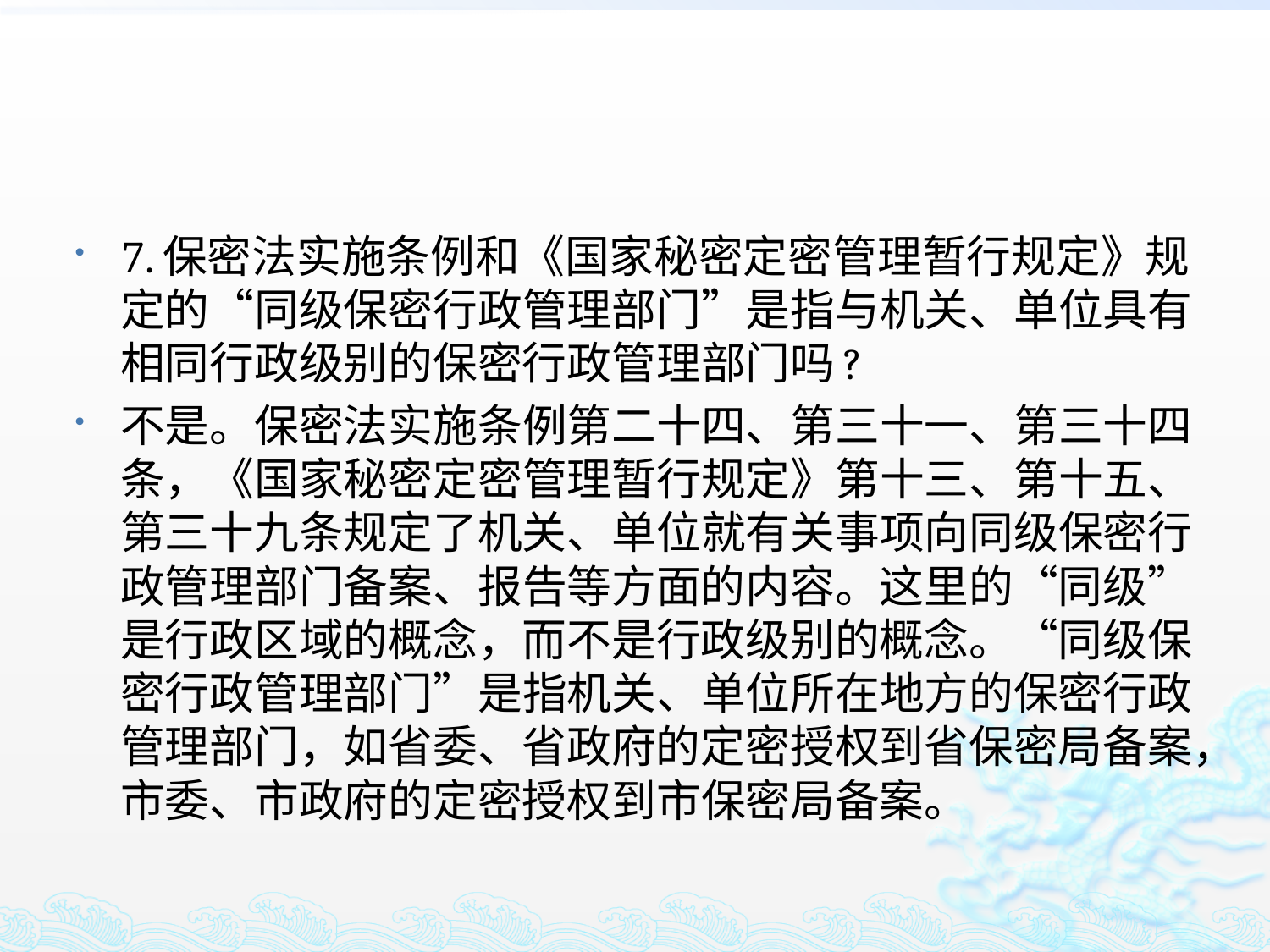

#
7.保密法实施条例和《国家秘密定密管理暂行规定》规定的“同级保密行政管理部门”是指与机关、单位具有相同行政级别的保密行政管理部门吗?
不是。保密法实施条例第二十四、第三十一、第三十四条，《国家秘密定密管理暂行规定》第十三、第十五、第三十九条规定了机关、单位就有关事项向同级保密行政管理部门备案、报告等方面的内容。这里的“同级”是行政区域的概念，而不是行政级别的概念。“同级保密行政管理部门”是指机关、单位所在地方的保密行政管理部门，如省委、省政府的定密授权到省保密局备案，市委、市政府的定密授权到市保密局备案。